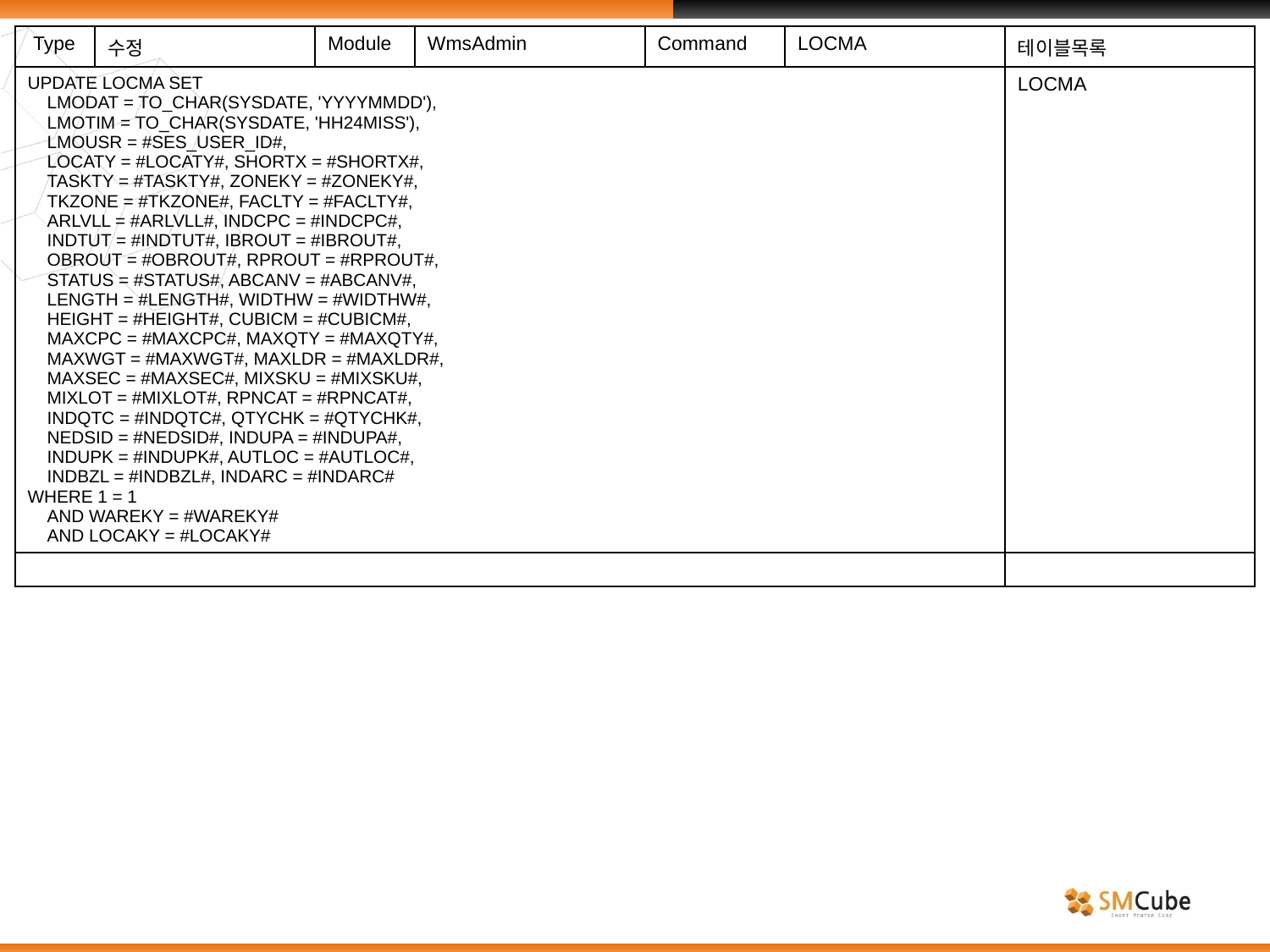

| Type | 수정 | Module | WmsAdmin | Command | LOCMA | 테이블목록 |
| --- | --- | --- | --- | --- | --- | --- |
| UPDATE LOCMA SET LMODAT = TO\_CHAR(SYSDATE, 'YYYYMMDD'), LMOTIM = TO\_CHAR(SYSDATE, 'HH24MISS'), LMOUSR = #SES\_USER\_ID#, LOCATY = #LOCATY#, SHORTX = #SHORTX#, TASKTY = #TASKTY#, ZONEKY = #ZONEKY#, TKZONE = #TKZONE#, FACLTY = #FACLTY#, ARLVLL = #ARLVLL#, INDCPC = #INDCPC#, INDTUT = #INDTUT#, IBROUT = #IBROUT#, OBROUT = #OBROUT#, RPROUT = #RPROUT#, STATUS = #STATUS#, ABCANV = #ABCANV#, LENGTH = #LENGTH#, WIDTHW = #WIDTHW#, HEIGHT = #HEIGHT#, CUBICM = #CUBICM#, MAXCPC = #MAXCPC#, MAXQTY = #MAXQTY#, MAXWGT = #MAXWGT#, MAXLDR = #MAXLDR#, MAXSEC = #MAXSEC#, MIXSKU = #MIXSKU#, MIXLOT = #MIXLOT#, RPNCAT = #RPNCAT#, INDQTC = #INDQTC#, QTYCHK = #QTYCHK#, NEDSID = #NEDSID#, INDUPA = #INDUPA#, INDUPK = #INDUPK#, AUTLOC = #AUTLOC#, INDBZL = #INDBZL#, INDARC = #INDARC# WHERE 1 = 1 AND WAREKY = #WAREKY# AND LOCAKY = #LOCAKY# |  |  |  |  |  | LOCMA |
|  |  |  |  |  |  |  |